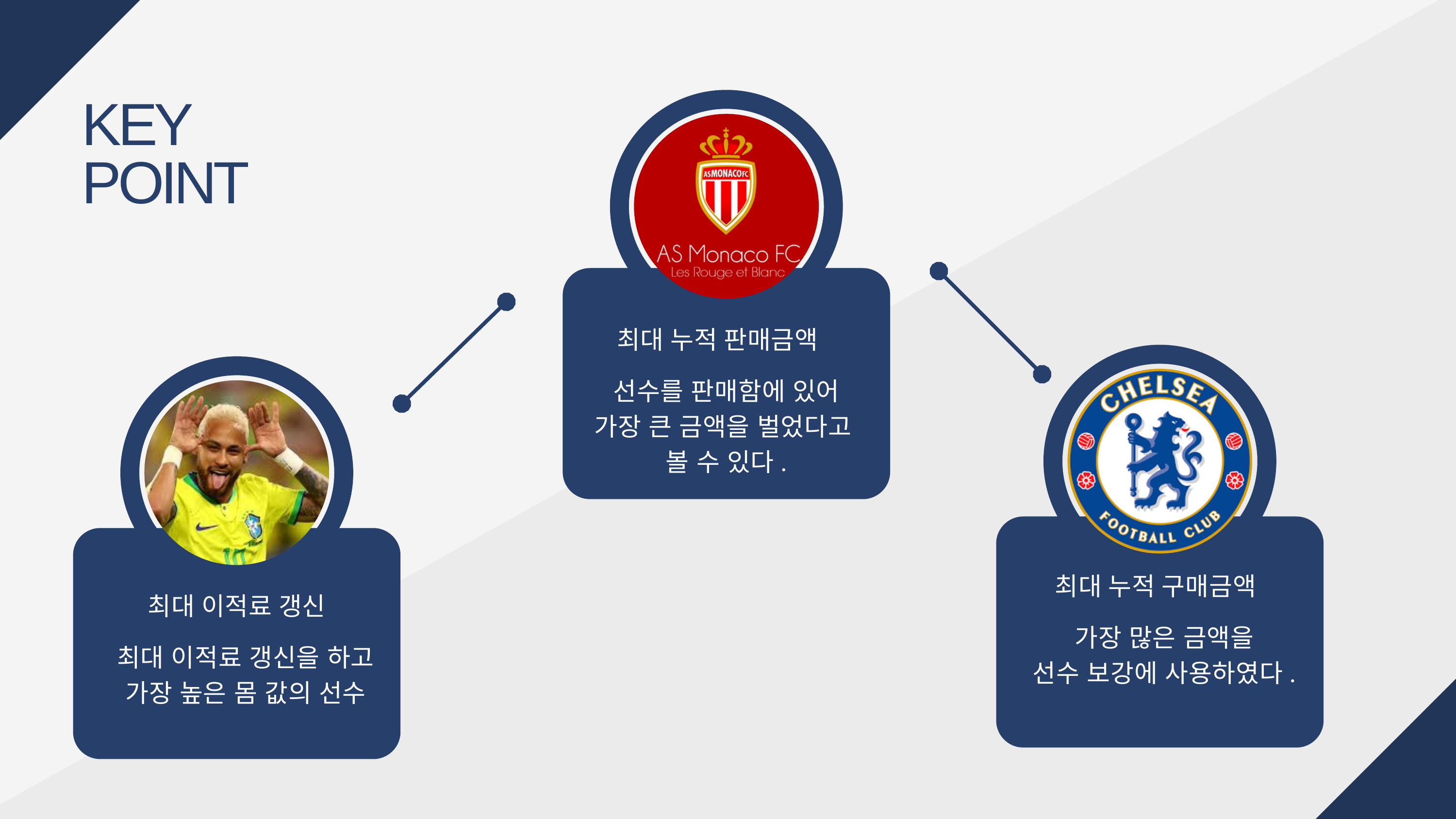

KEY
POINT

최대 누적 판매금액

선수를 판매함에 있어
가장 큰 금액을 벌었다고
볼 수 있다.

최대 누적 구매금액
최대 이적료 갱신
가장 많은 금액을
선수 보강에 사용하였다.
최대 이적료 갱신을 하고
가장 높은 몸 값의 선수